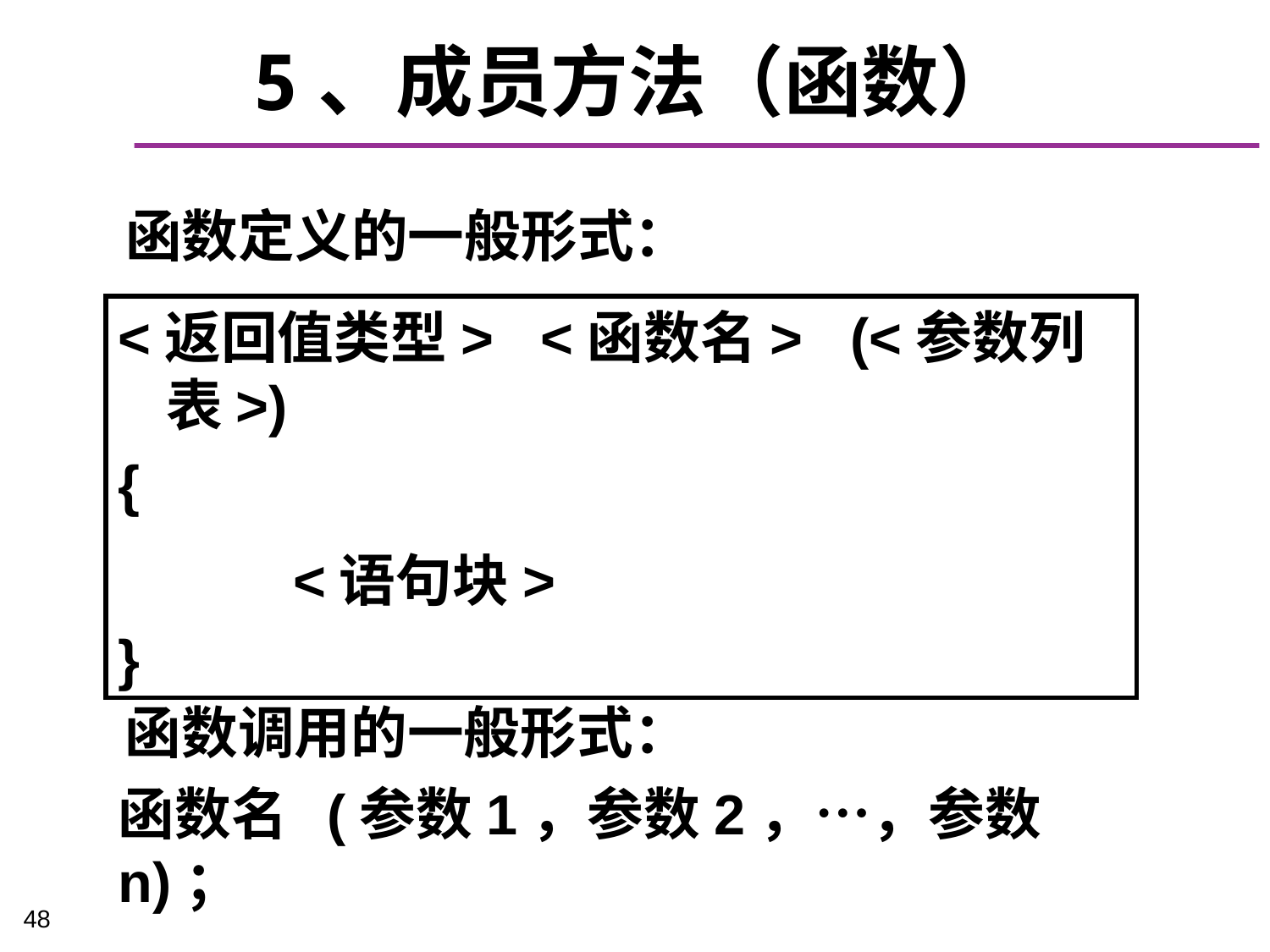

# 5、成员方法（函数）
函数定义的一般形式：
<返回值类型>   <函数名>   (<参数列表>)
{
		<语句块>
}
函数调用的一般形式：
函数名  (参数1，参数2，…，参数n)；
48